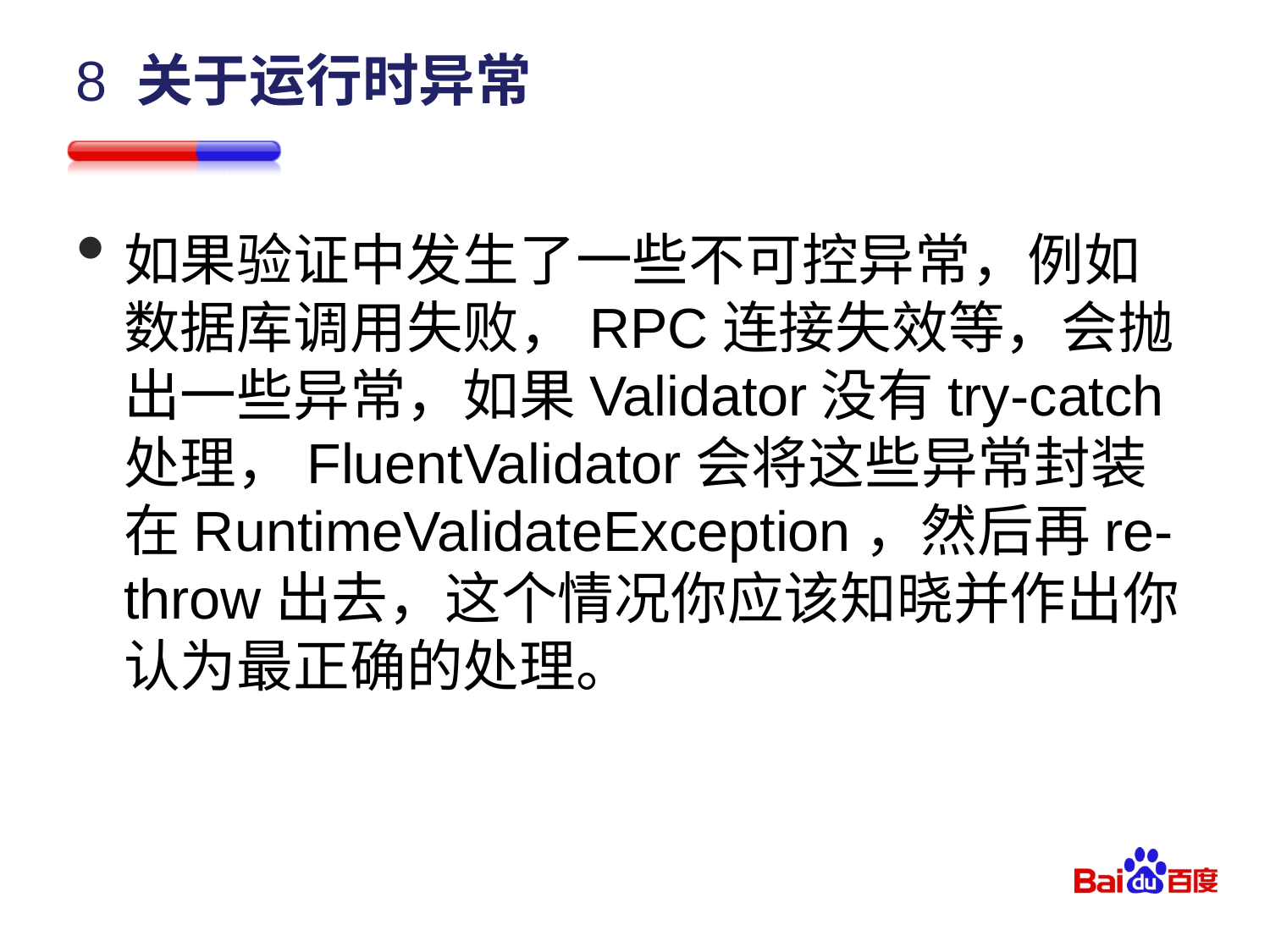

# 8 关于运行时异常
如果验证中发生了一些不可控异常，例如数据库调用失败，RPC连接失效等，会抛出一些异常，如果Validator没有try-catch处理，FluentValidator会将这些异常封装在RuntimeValidateException，然后再re-throw出去，这个情况你应该知晓并作出你认为最正确的处理。